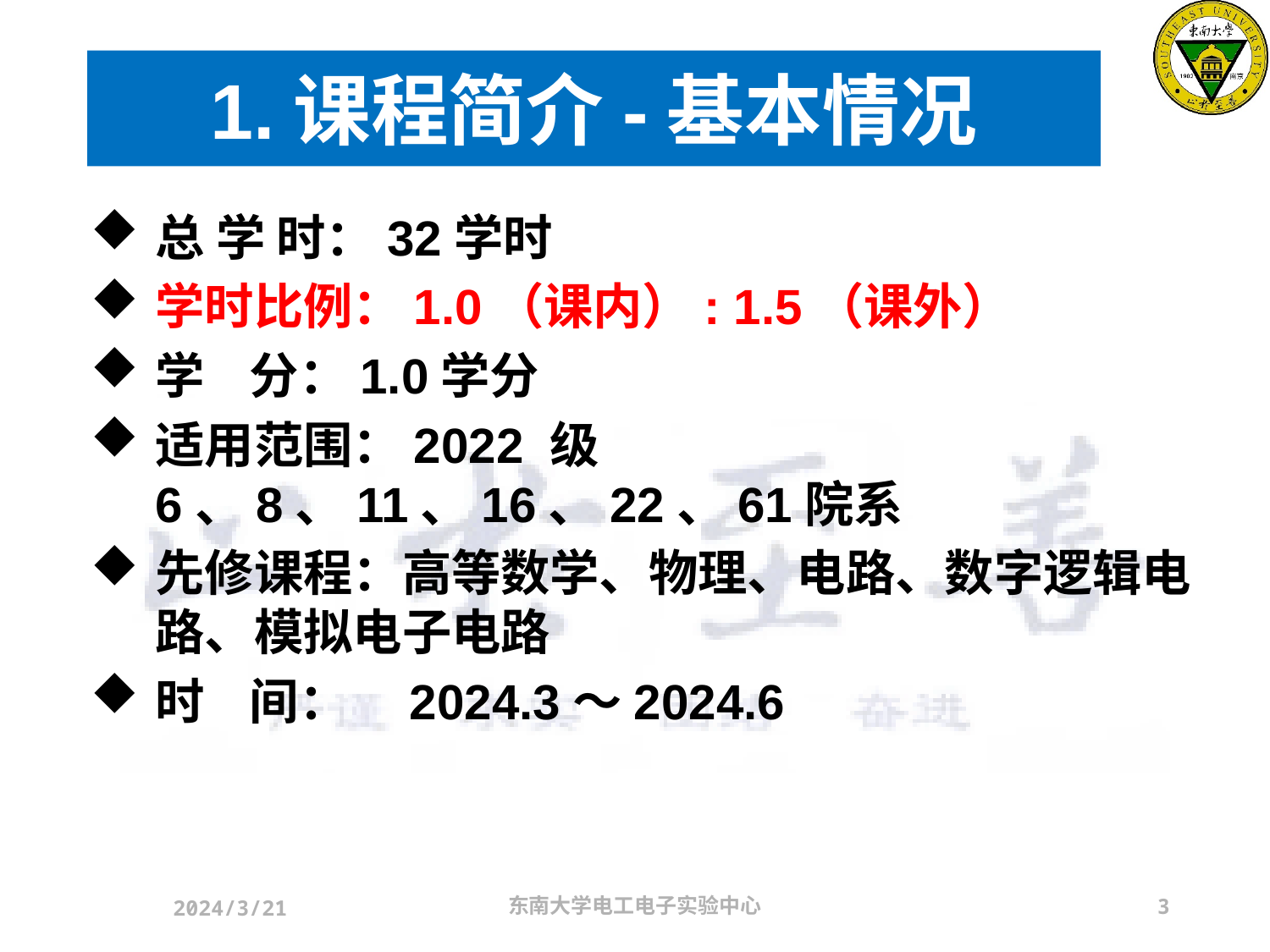

# 1.课程简介-基本情况
总 学 时：32学时
学时比例：1.0（课内）: 1.5（课外）
学    分：1.0学分
适用范围：2022 级 6、8、11、16、22、61院系
先修课程：高等数学、物理、电路、数字逻辑电 路、模拟电子电路
时    间：	2024.3～2024.6
2024/3/21
东南大学电工电子实验中心
3